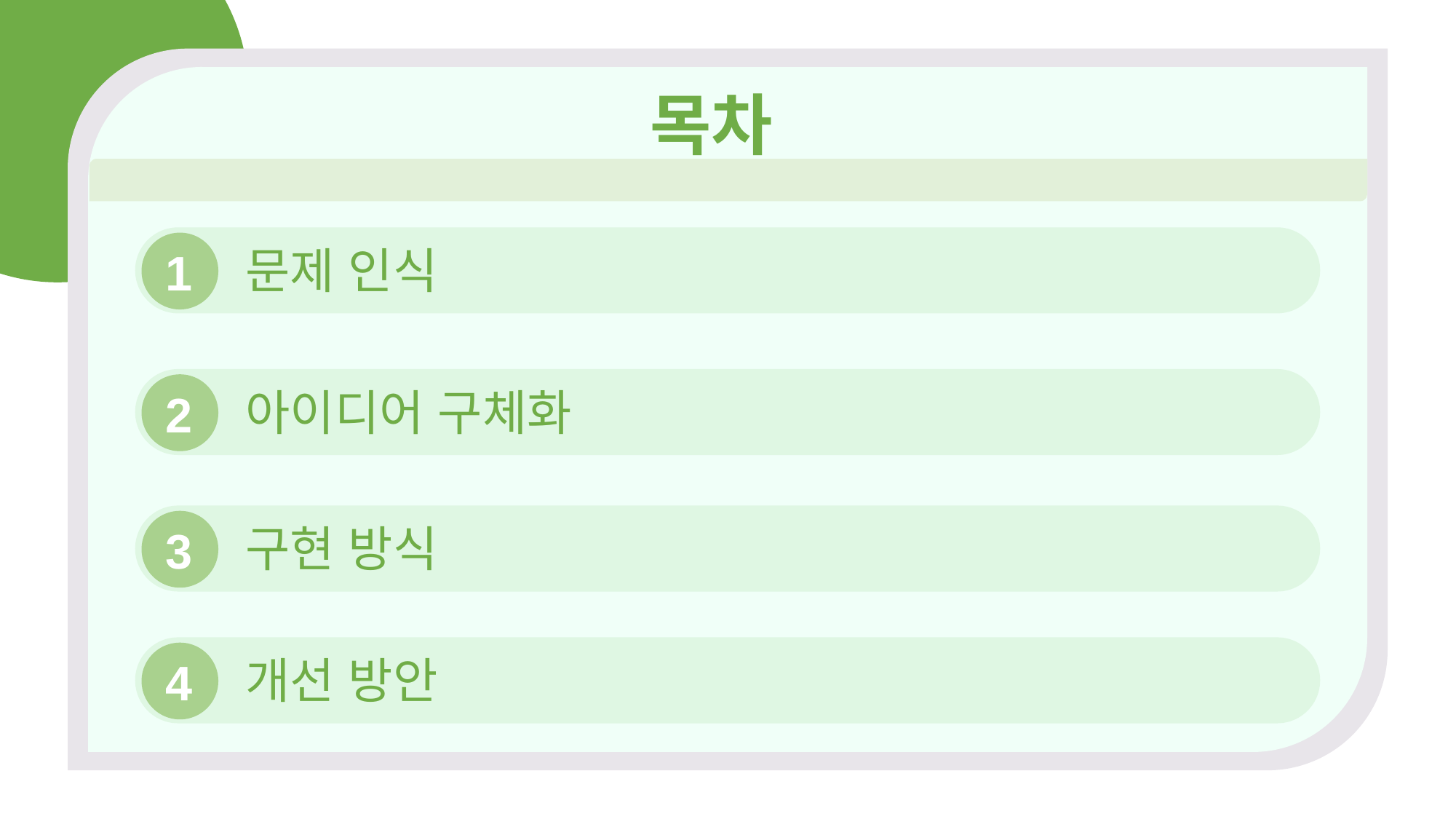

목차

문제 인식
1

#

아이디어 구체화
2

구현 방식
3

개선 방안
4